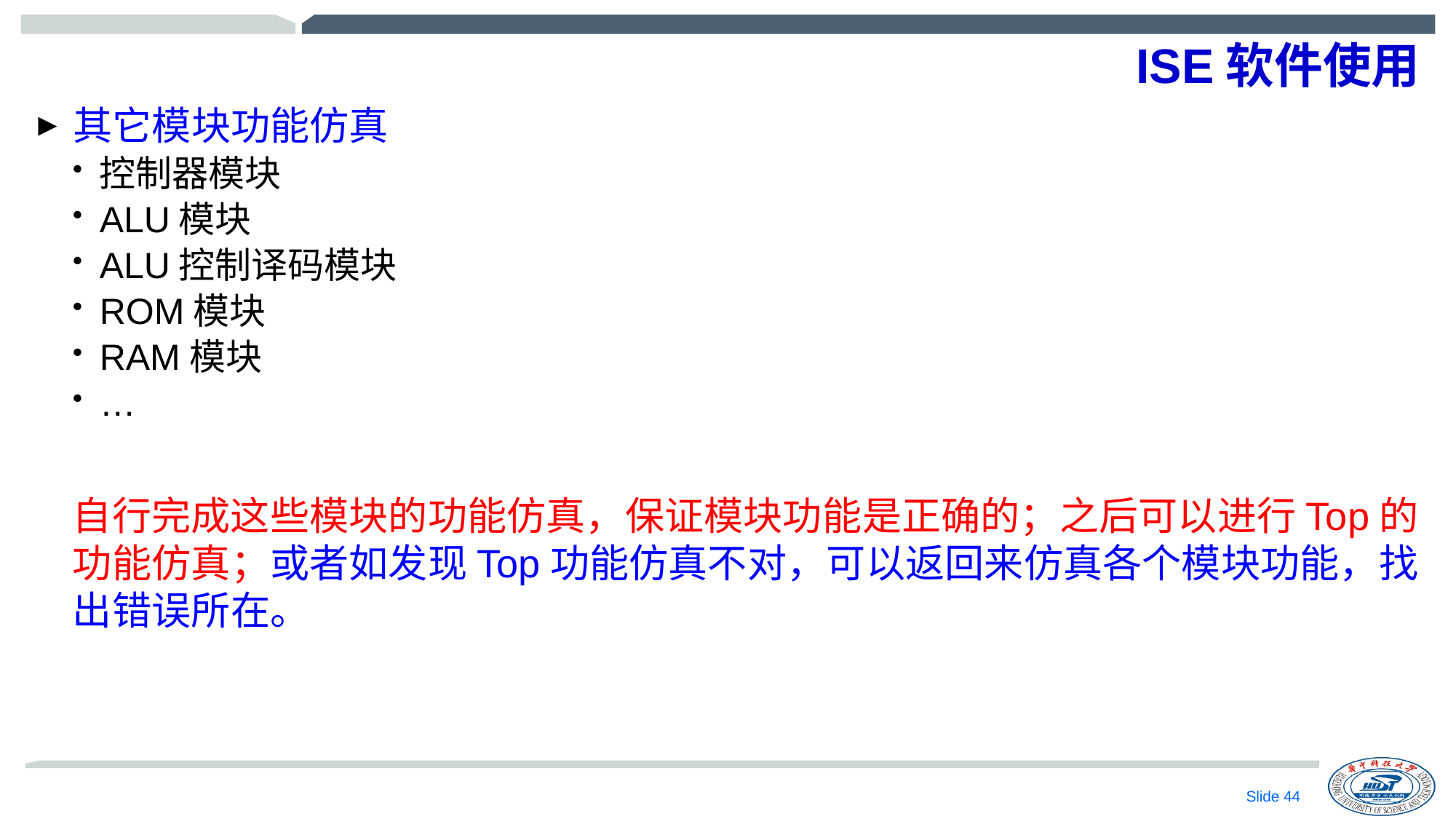

# ISE软件使用
其它模块功能仿真
控制器模块
ALU模块
ALU控制译码模块
ROM模块
RAM模块
…

自行完成这些模块的功能仿真，保证模块功能是正确的；之后可以进行Top的功能仿真；或者如发现Top功能仿真不对，可以返回来仿真各个模块功能，找出错误所在。

Slide 44